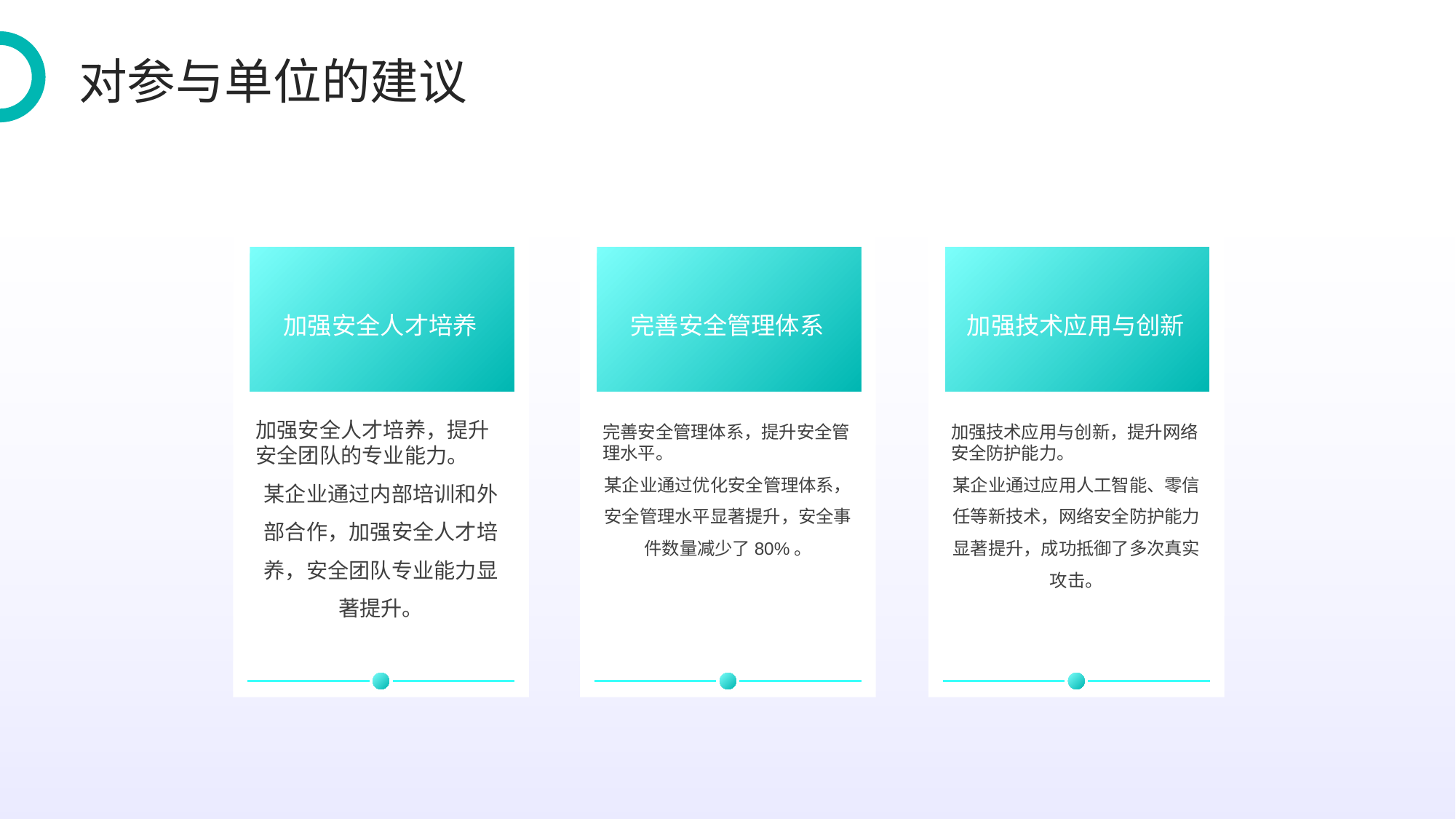

对参与单位的建议

加强安全人才培养
完善安全管理体系
加强技术应用与创新
加强安全人才培养，提升安全团队的专业能力。
某企业通过内部培训和外部合作，加强安全人才培养，安全团队专业能力显著提升。
完善安全管理体系，提升安全管理水平。
某企业通过优化安全管理体系，安全管理水平显著提升，安全事件数量减少了80%。
加强技术应用与创新，提升网络安全防护能力。
某企业通过应用人工智能、零信任等新技术，网络安全防护能力显著提升，成功抵御了多次真实攻击。